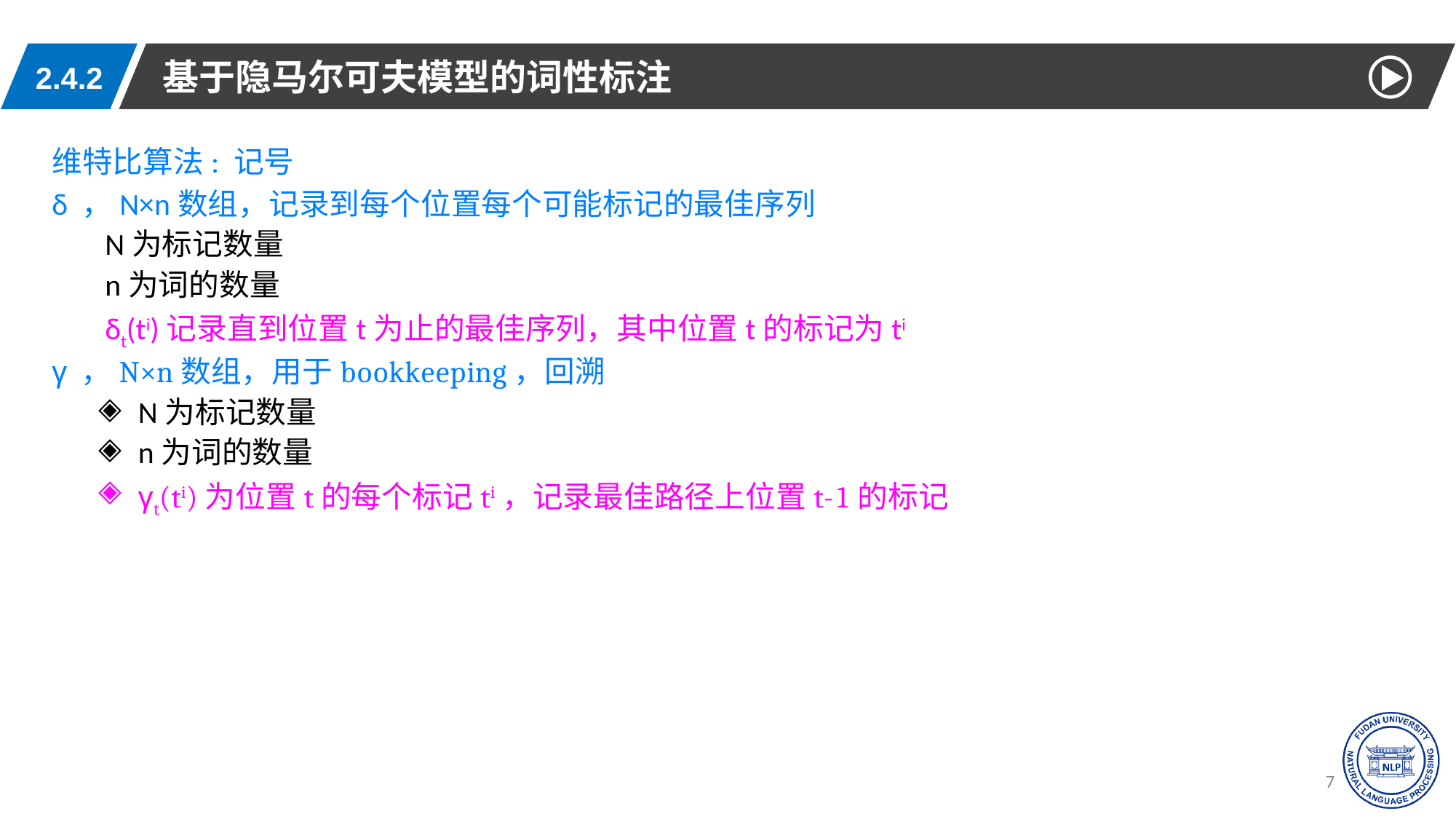

基于隐马尔可夫模型的词性标注
2.4.2

维特比算法: 记号
δ ，N×n数组，记录到每个位置每个可能标记的最佳序列
N为标记数量
n为词的数量
δt(ti)记录直到位置t为止的最佳序列，其中位置t的标记为ti
γ ，N×n数组，用于bookkeeping，回溯
N为标记数量
n为词的数量
γt(ti)为位置t的每个标记ti，记录最佳路径上位置t-1的标记
73